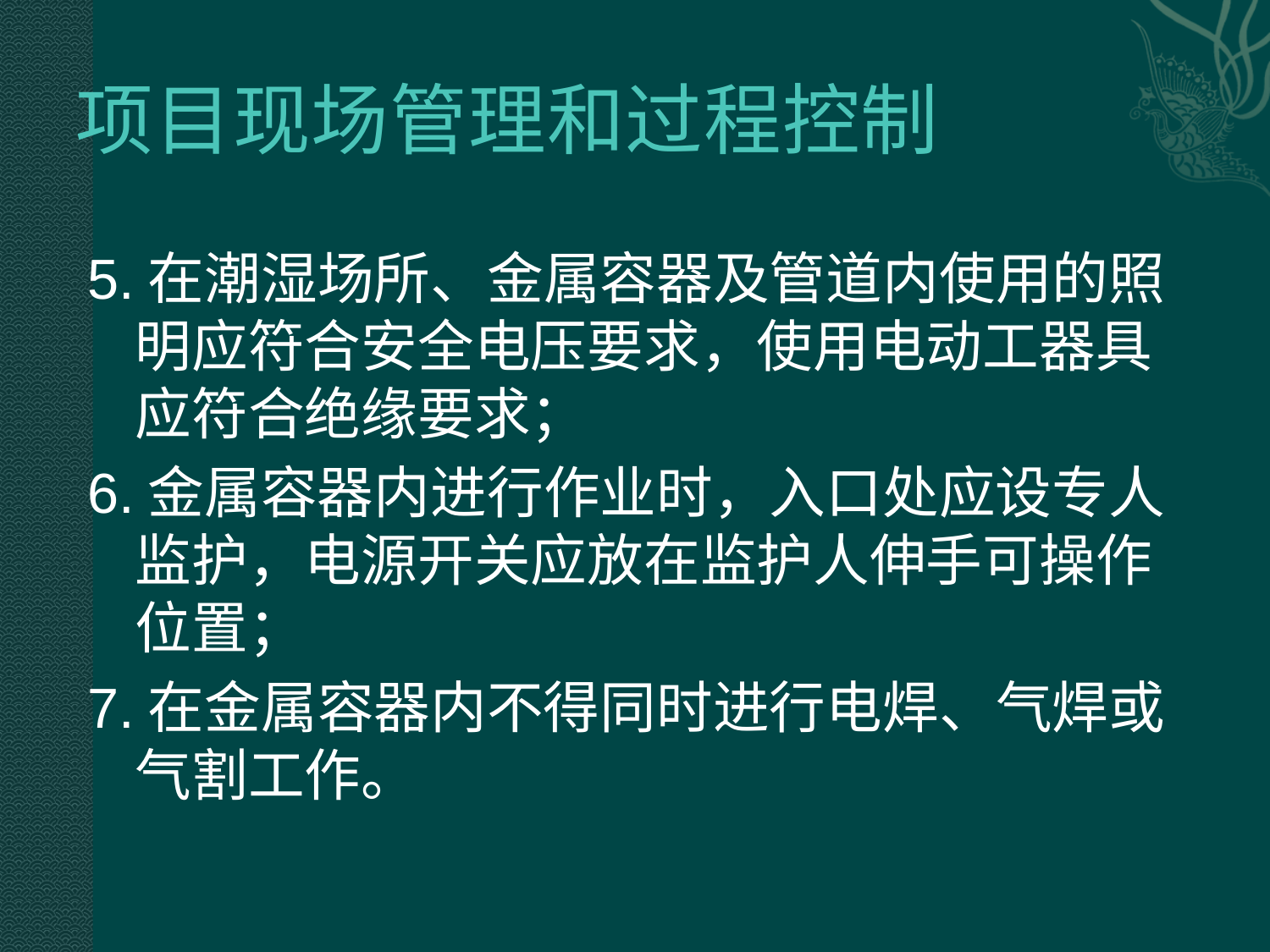

# 项目现场管理和过程控制
5.在潮湿场所、金属容器及管道内使用的照明应符合安全电压要求，使用电动工器具应符合绝缘要求；
6.金属容器内进行作业时，入口处应设专人监护，电源开关应放在监护人伸手可操作位置；
7.在金属容器内不得同时进行电焊、气焊或气割工作。